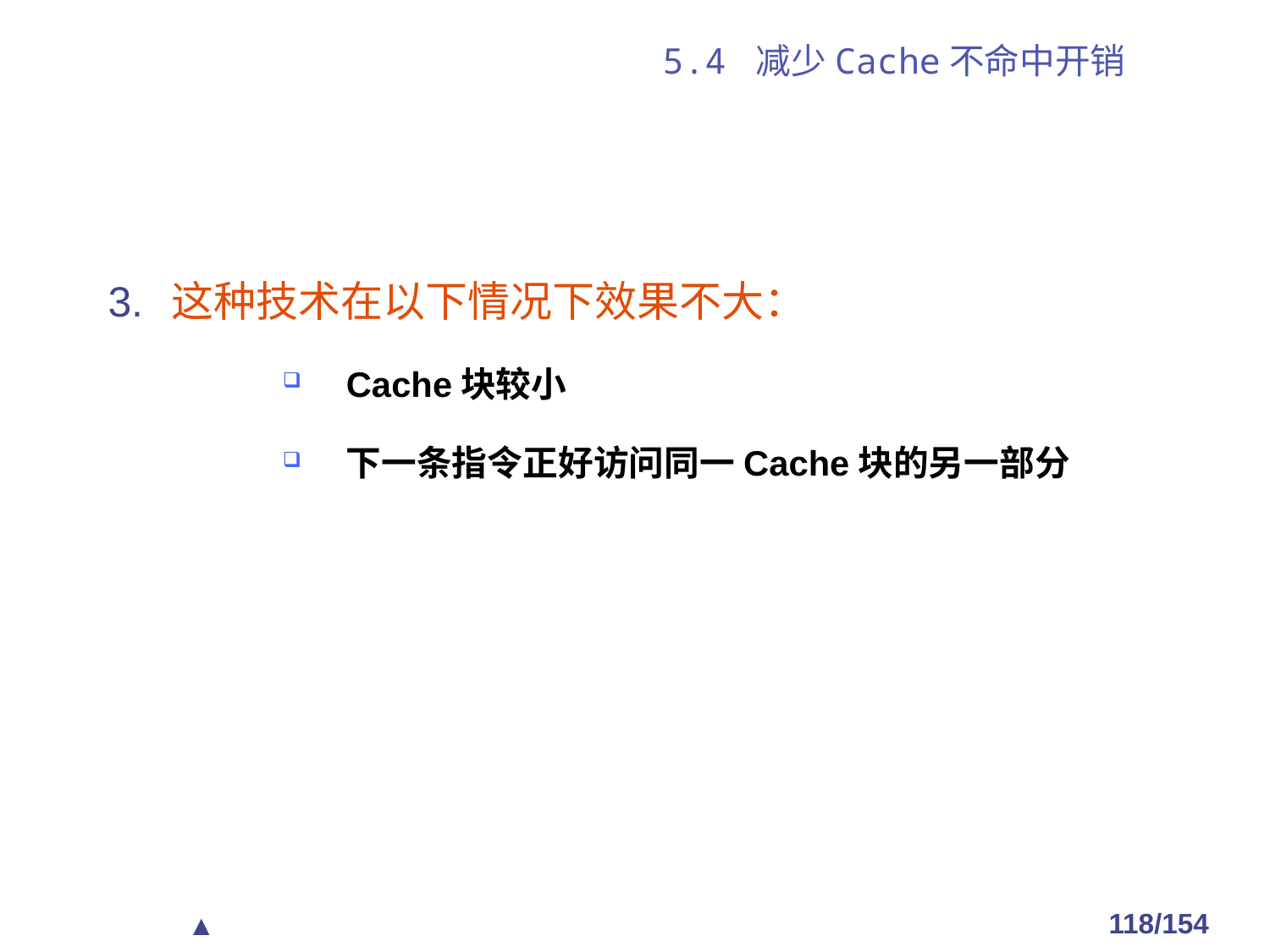

# 5.4 减少Cache不命中开销
这种技术在以下情况下效果不大：
Cache块较小
下一条指令正好访问同一Cache块的另一部分